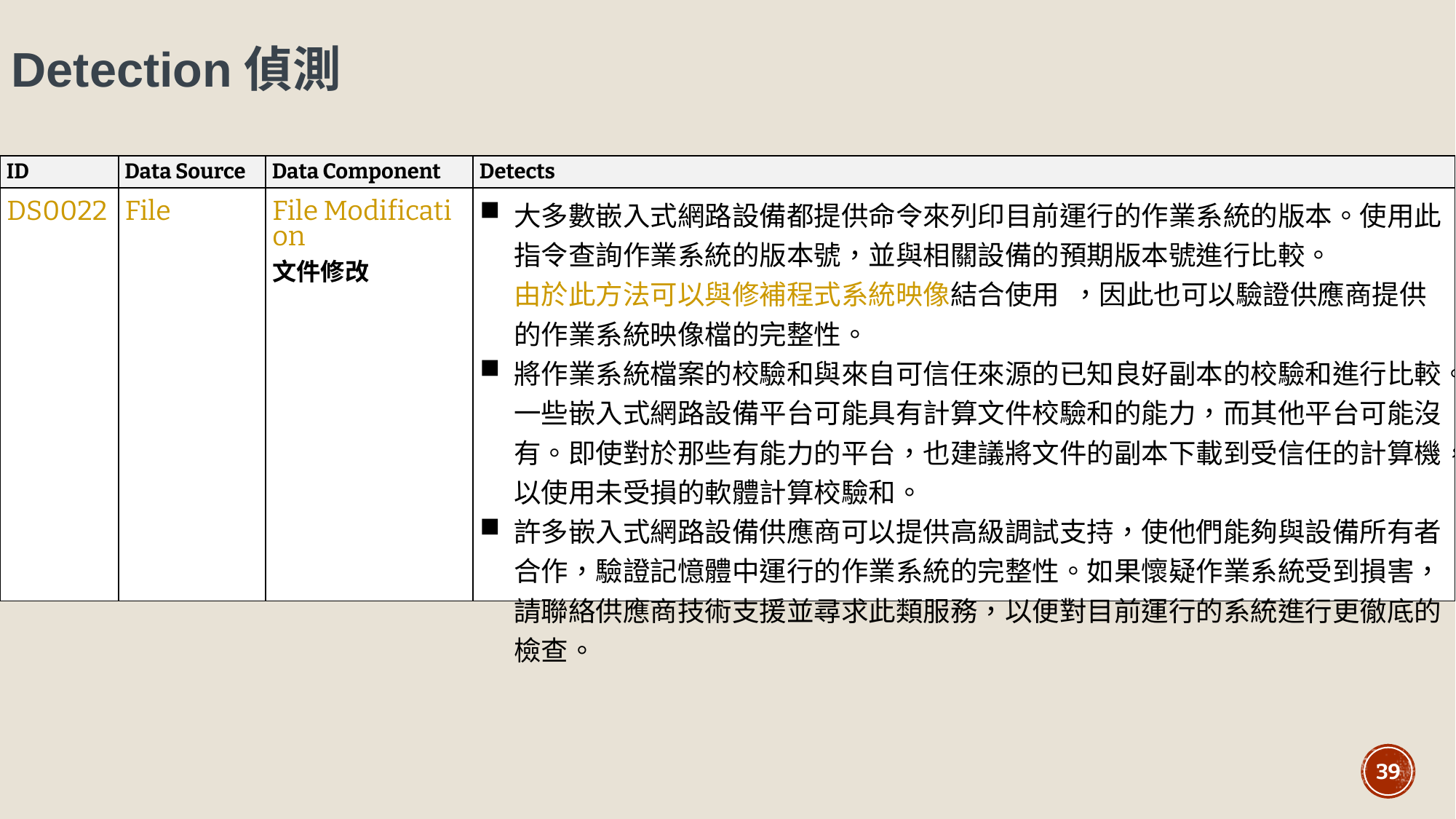

Detection偵測
| ID | Data Source | Data Component | Detects |
| --- | --- | --- | --- |
| DS0022 | File | File Modification 文件修改 | 大多數嵌入式網路設備都提供命令來列印目前運行的作業系統的版本。使用此指令查詢作業系統的版本號，並與相關設備的預期版本號進行比較。由於此方法可以與修補程式系統映像結合使用  ，因此也可以驗證供應商提供的作業系統映像檔的完整性。 將作業系統檔案的校驗和與來自可信任來源的已知良好副本的校驗和進行比較。一些嵌入式網路設備平台可能具有計算文件校驗和的能力，而其他平台可能沒有。即使對於那些有能力的平台，也建議將文件的副本下載到受信任的計算機，以使用未受損的軟體計算校驗和。 許多嵌入式網路設備供應商可以提供高級調試支持，使他們能夠與設備所有者合作，驗證記憶體中運行的作業系統的完整性。如果懷疑作業系統受到損害，請聯絡供應商技術支援並尋求此類服務，以便對目前運行的系統進行更徹底的檢查。 |
39